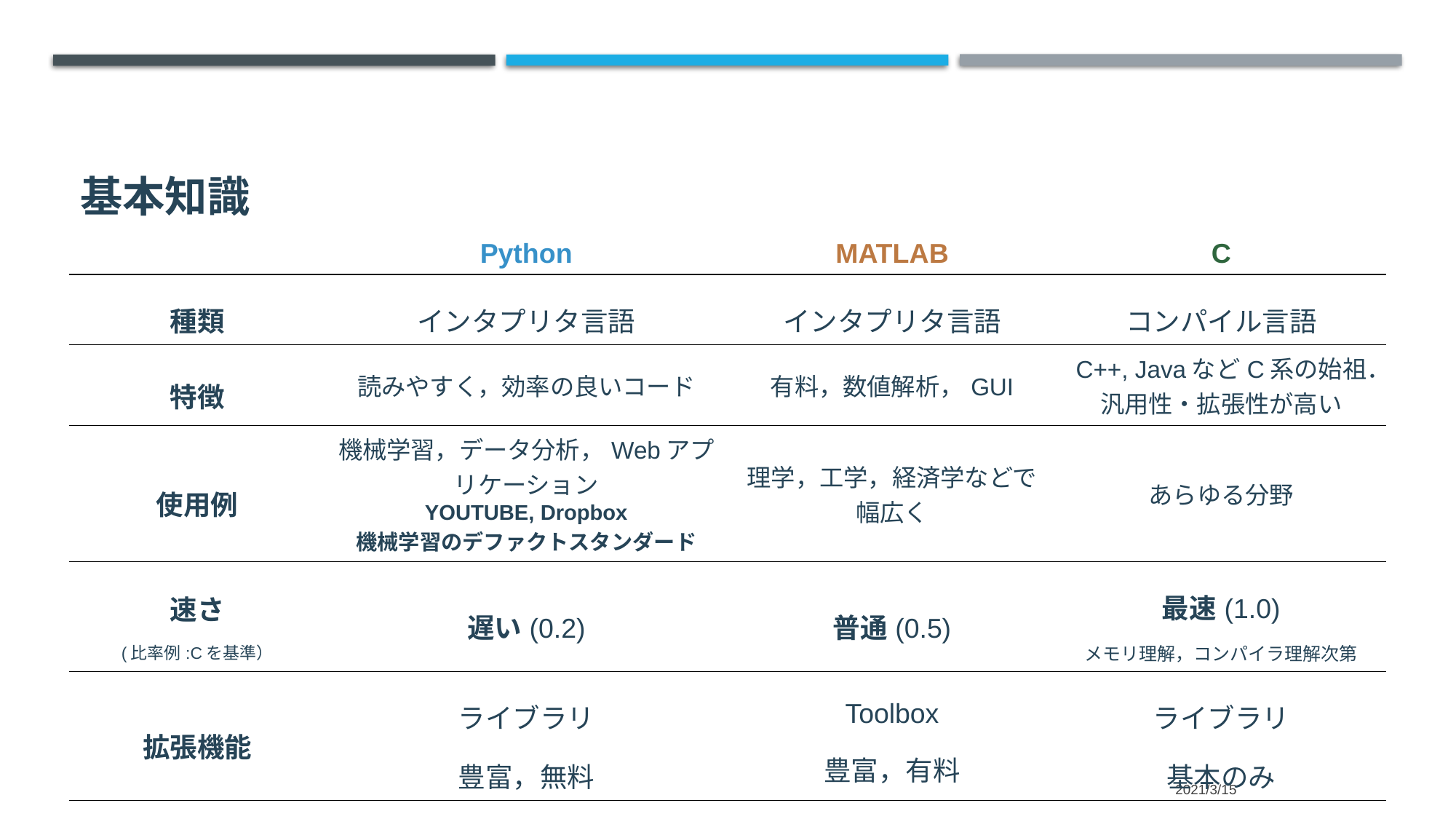

# 基本知識
|  | Python | MATLAB | C |
| --- | --- | --- | --- |
| 種類 | インタプリタ言語 | インタプリタ言語 | コンパイル言語 |
| 特徴 | 読みやすく，効率の良いコード | 有料，数値解析，GUI | C++, JavaなどC系の始祖．汎用性・拡張性が高い |
| 使用例 | 機械学習，データ分析，Webアプリケーション YOUTUBE, Dropbox 機械学習のデファクトスタンダード | 理学，工学，経済学などで幅広く | あらゆる分野 |
| 速さ (比率例:Cを基準） | 遅い(0.2) | 普通(0.5) | 最速(1.0) メモリ理解，コンパイラ理解次第 |
| 拡張機能 | ライブラリ 豊富，無料 | Toolbox 豊富，有料 | ライブラリ 基本のみ |
2021/3/15